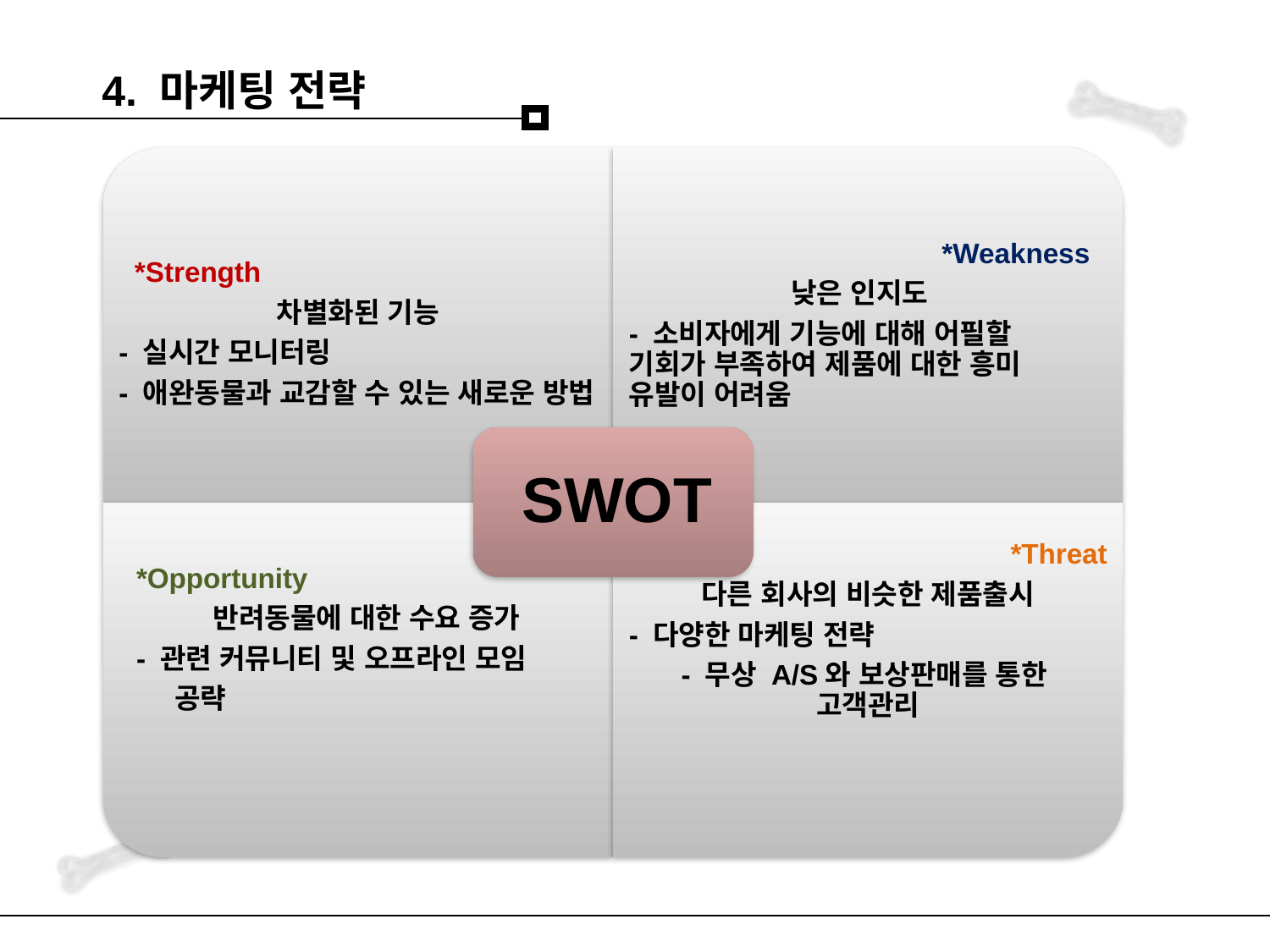

4. 마케팅 전략

  *Strength
차별화된 기능
- 실시간 모니터링
- 애완동물과 교감할 수 있는 새로운 방법
*Weakness
낮은 인지도
- 소비자에게 기능에 대해 어필할 기회가 부족하여 제품에 대한 흥미 유발이 어려움
*Opportunity
반려동물에 대한 수요 증가
- 관련 커뮤니티 및 오프라인 모임
    공략

*Threat
다른 회사의 비슷한 제품출시
- 다양한 마케팅 전략
- 무상 A/S와 보상판매를 통한  고객관리

SWOT